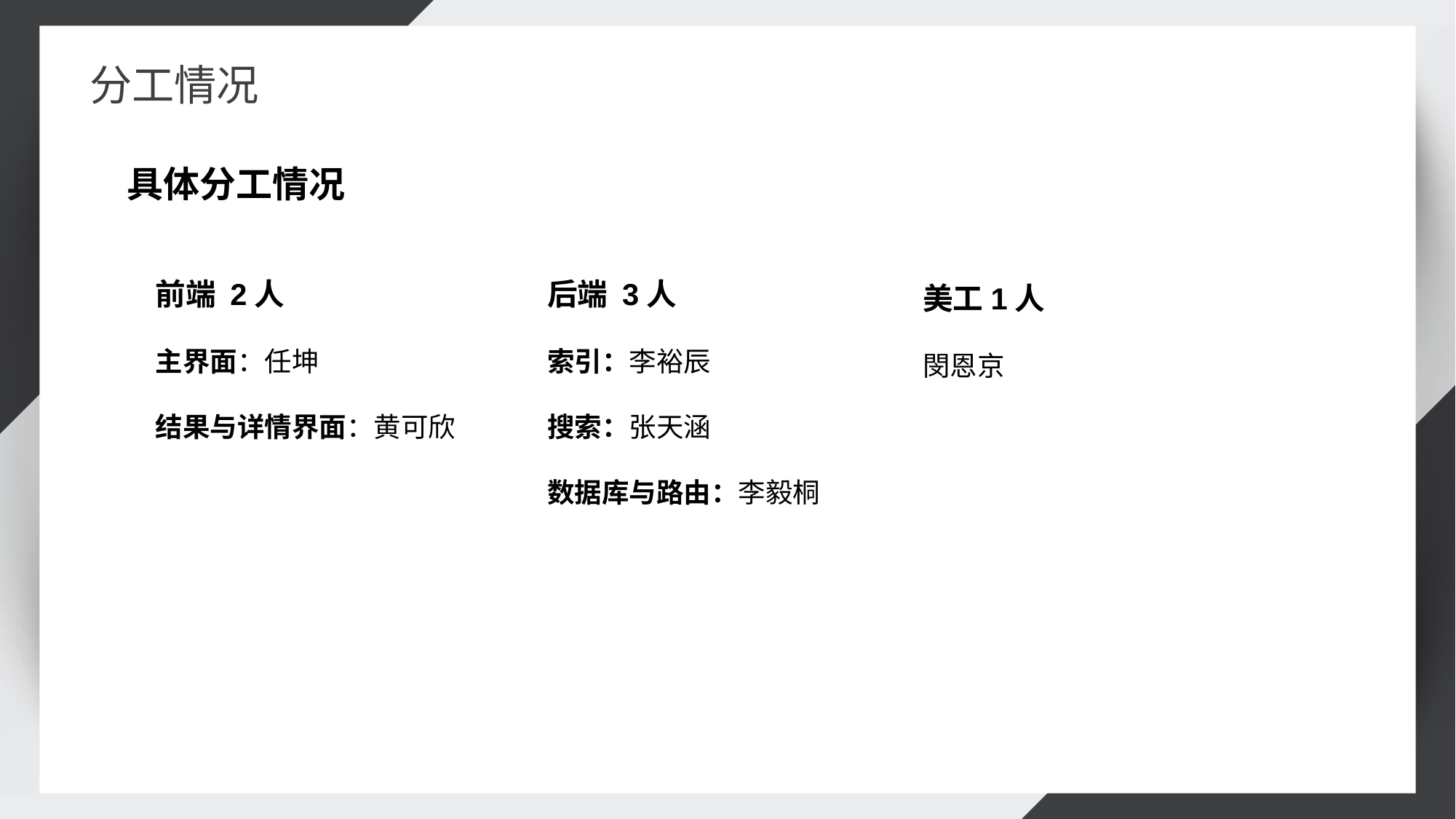

分工情况
具体分工情况
前端 2人

主界面：任坤

结果与详情界面：黄可欣
后端 3人

索引：李裕辰

搜索：张天涵

数据库与路由：李毅桐
美工1人

閔恩京
01